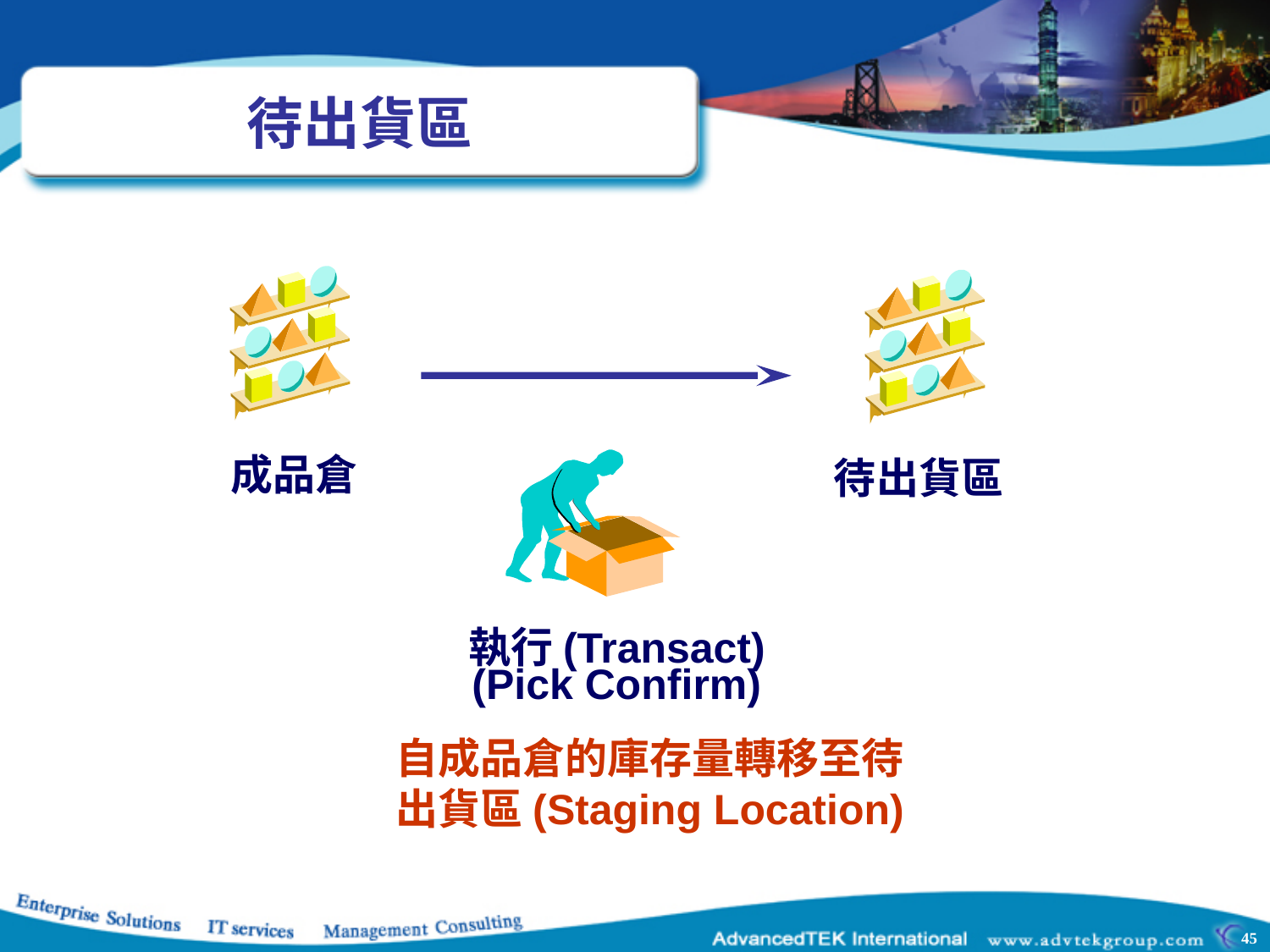

# 待出貨區

成品倉

待出貨區
執行(Transact)
(Pick Confirm)
自成品倉的庫存量轉移至待出貨區(Staging Location)
45